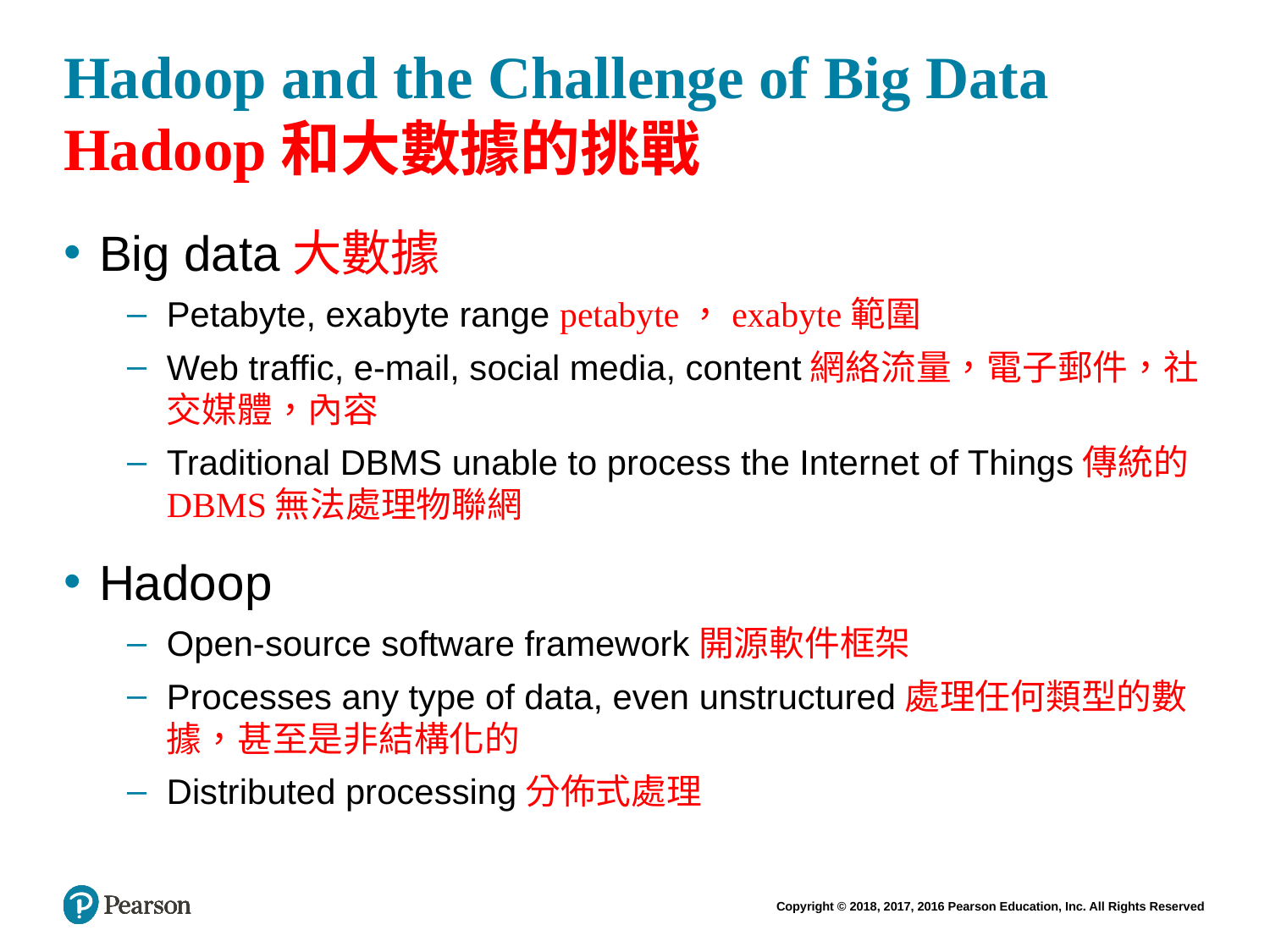

# Hadoop and the Challenge of Big Data Hadoop和大數據的挑戰
Big data大數據
Petabyte, exabyte range petabyte，exabyte範圍
Web traffic, e-mail, social media, content網絡流量，電子郵件，社交媒體，內容
Traditional DBMS unable to process the Internet of Things傳統的DBMS無法處理物聯網
Hadoop
Open-source software framework開源軟件框架
Processes any type of data, even unstructured處理任何類型的數據，甚至是非結構化的
Distributed processing分佈式處理